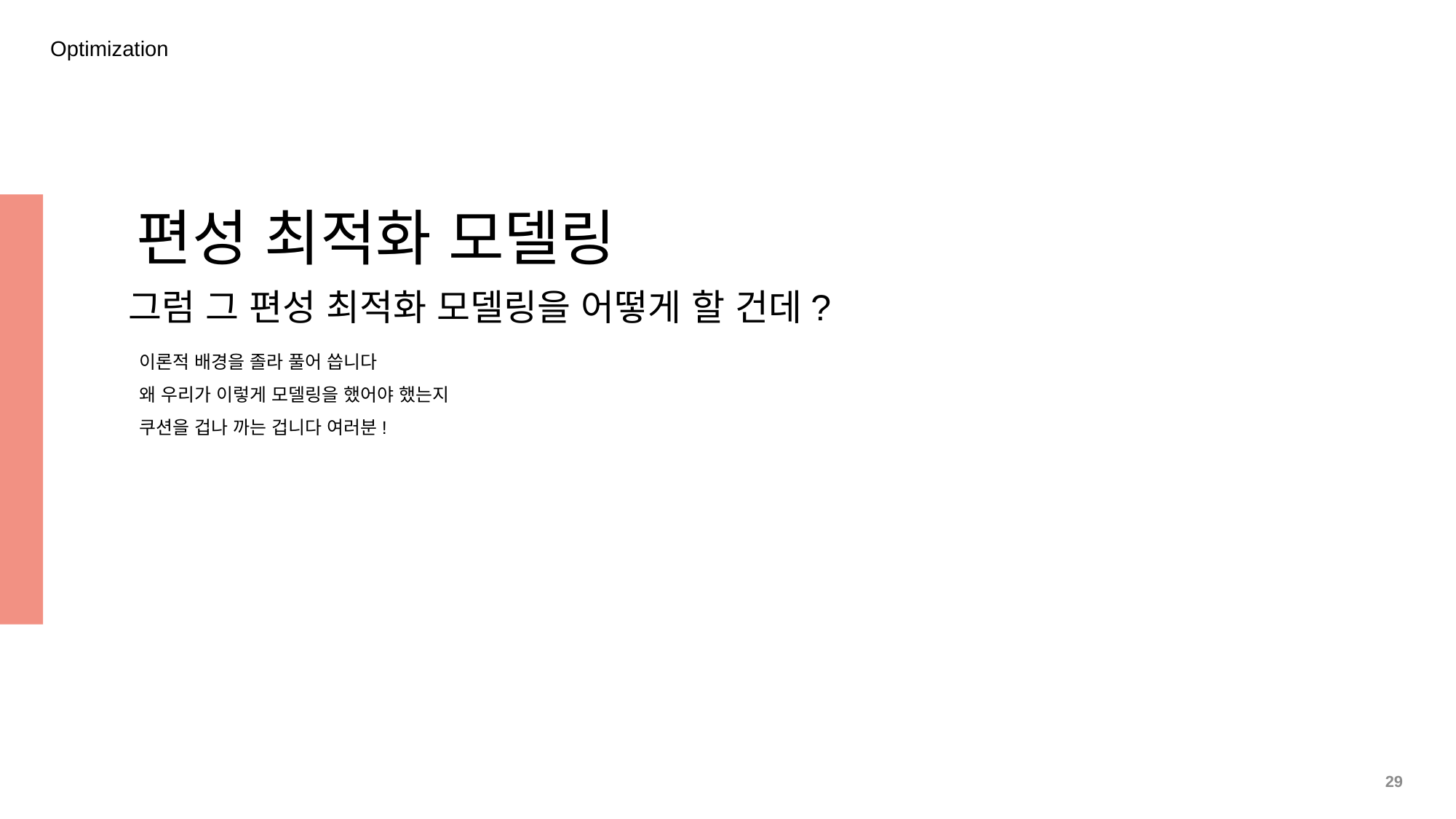

Optimization
편성 최적화 모델링
그럼 그 편성 최적화 모델링을 어떻게 할 건데?
이론적 배경을 졸라 풀어 씁니다
왜 우리가 이렇게 모델링을 했어야 했는지
쿠션을 겁나 까는 겁니다 여러분!

29